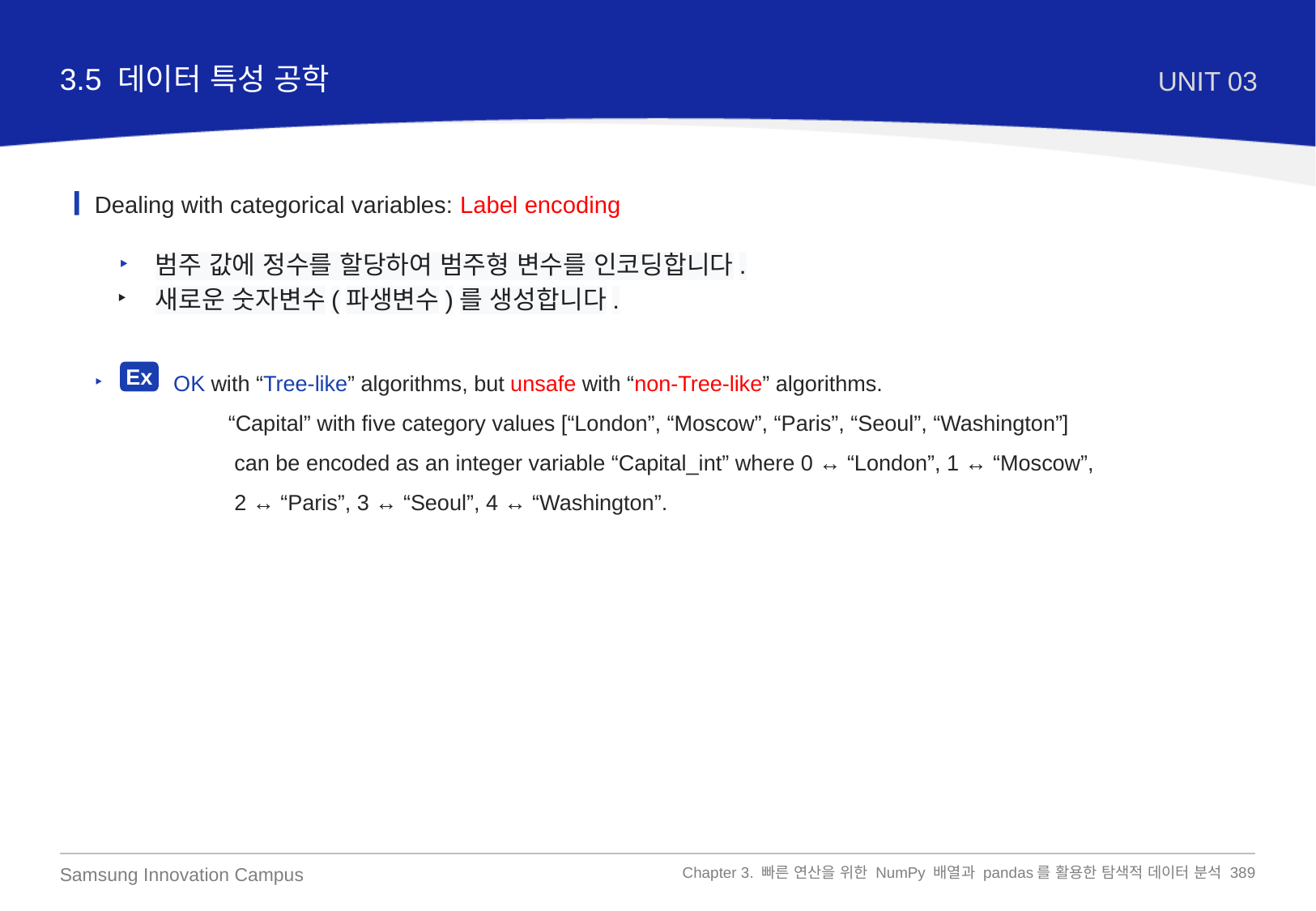

3.5 데이터 특성 공학
UNIT 03
Dealing with categorical variables: Label encoding

범주 값에 정수를 할당하여 범주형 변수를 인코딩합니다.
새로운 숫자변수(파생변수)를 생성합니다.

         OK with “Tree-like” algorithms, but unsafe with “non-Tree-like” algorithms.
	  “Capital” with five category values [“London”, “Moscow”, “Paris”, “Seoul”, “Washington”]
	   can be encoded as an integer variable “Capital_int” where 0 ↔ “London”, 1 ↔ “Moscow”,
	   2 ↔ “Paris”, 3 ↔ “Seoul”, 4 ↔ “Washington”.
Ex